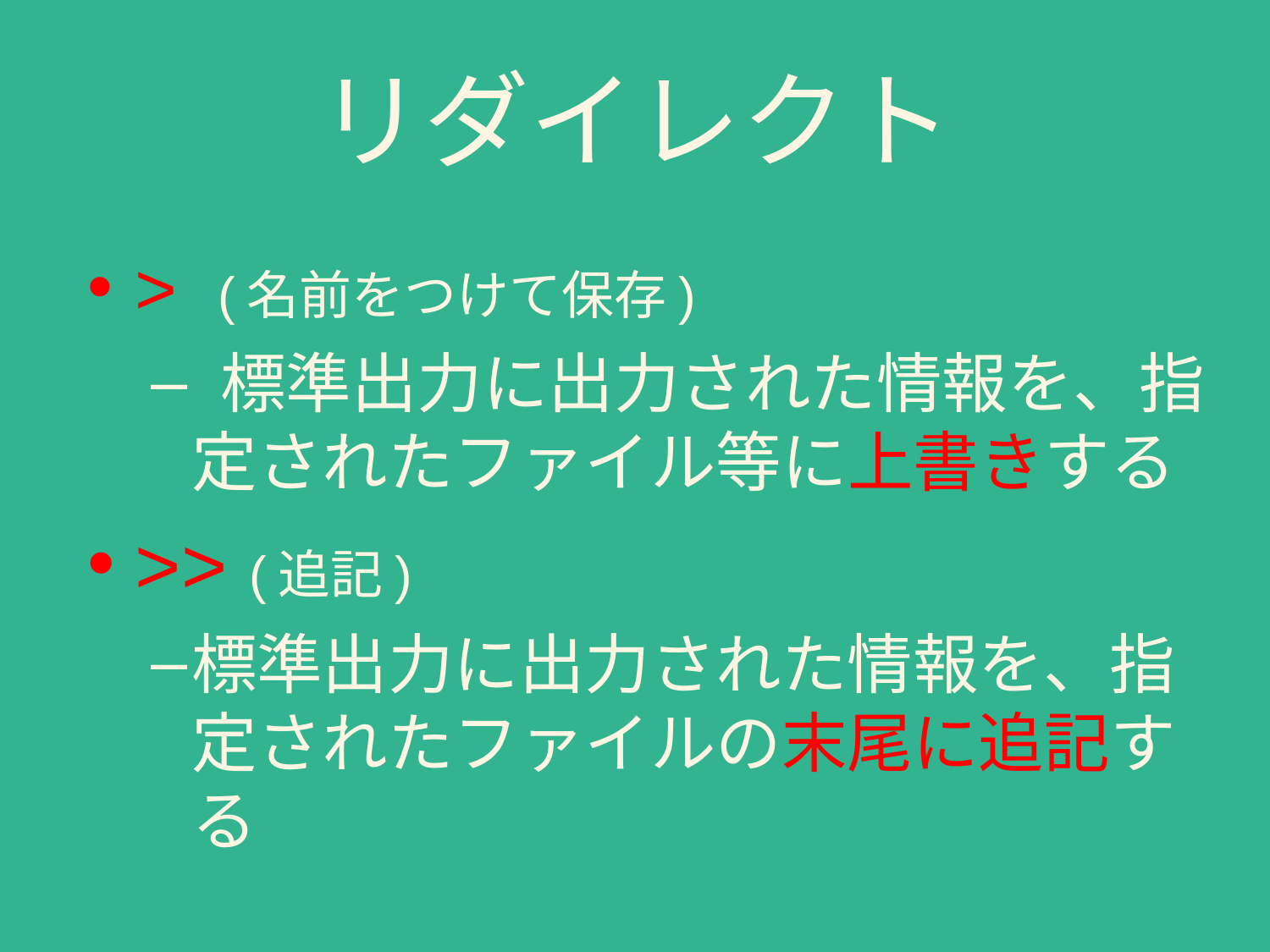

# リダイレクト
>  (名前をつけて保存)
 標準出力に出力された情報を、指定されたファイル等に上書きする
>> (追記)
標準出力に出力された情報を、指定されたファイルの末尾に追記する